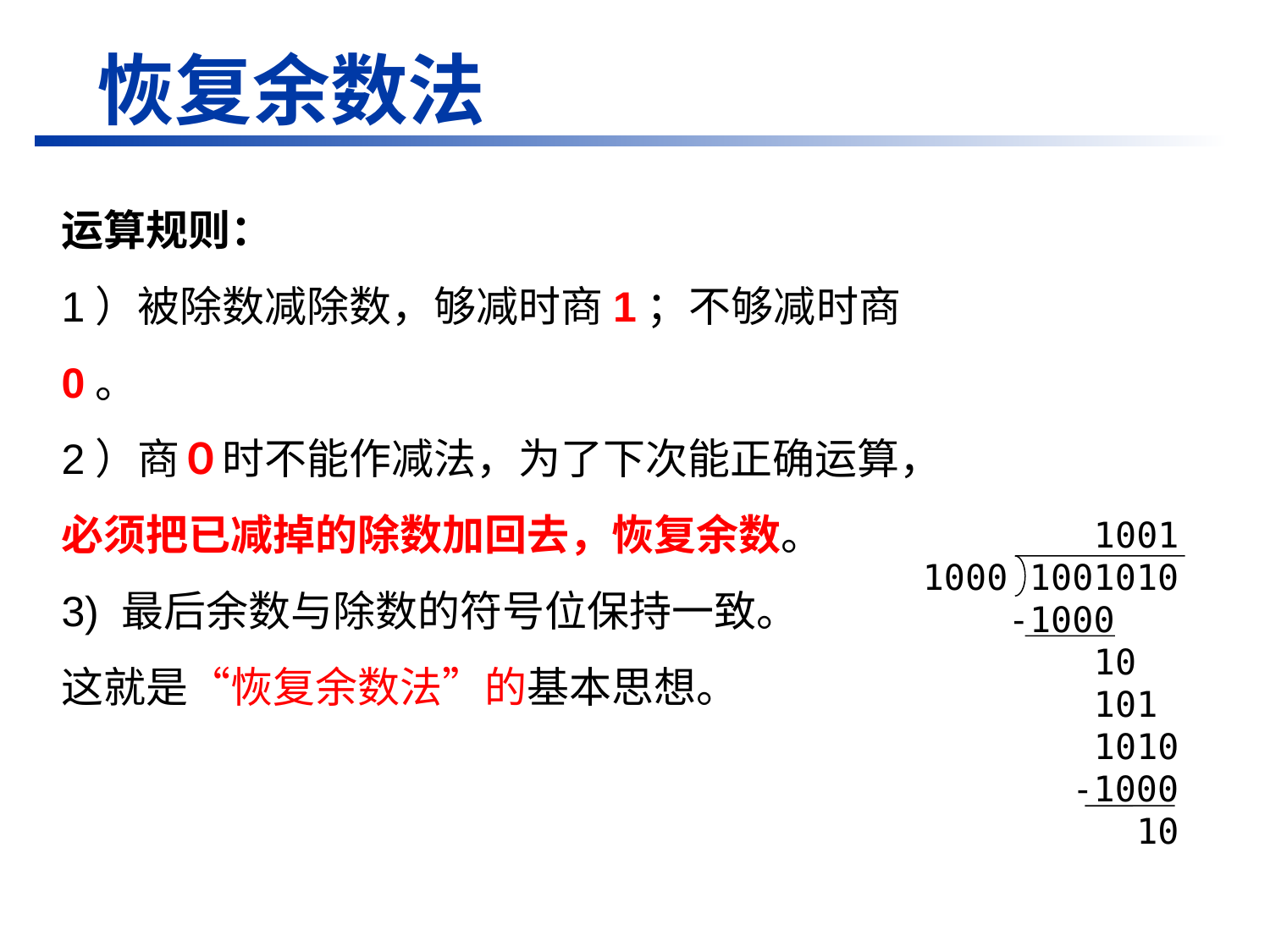

恢复余数法
运算规则：
1）被除数减除数，够减时商1；不够减时商0。
2）商０时不能作减法，为了下次能正确运算，必须把已减掉的除数加回去，恢复余数。
3) 最后余数与除数的符号位保持一致。
这就是“恢复余数法”的基本思想。
        1001
1000 1001010
    -1000
        10
        101
        1010
       -1000
          10